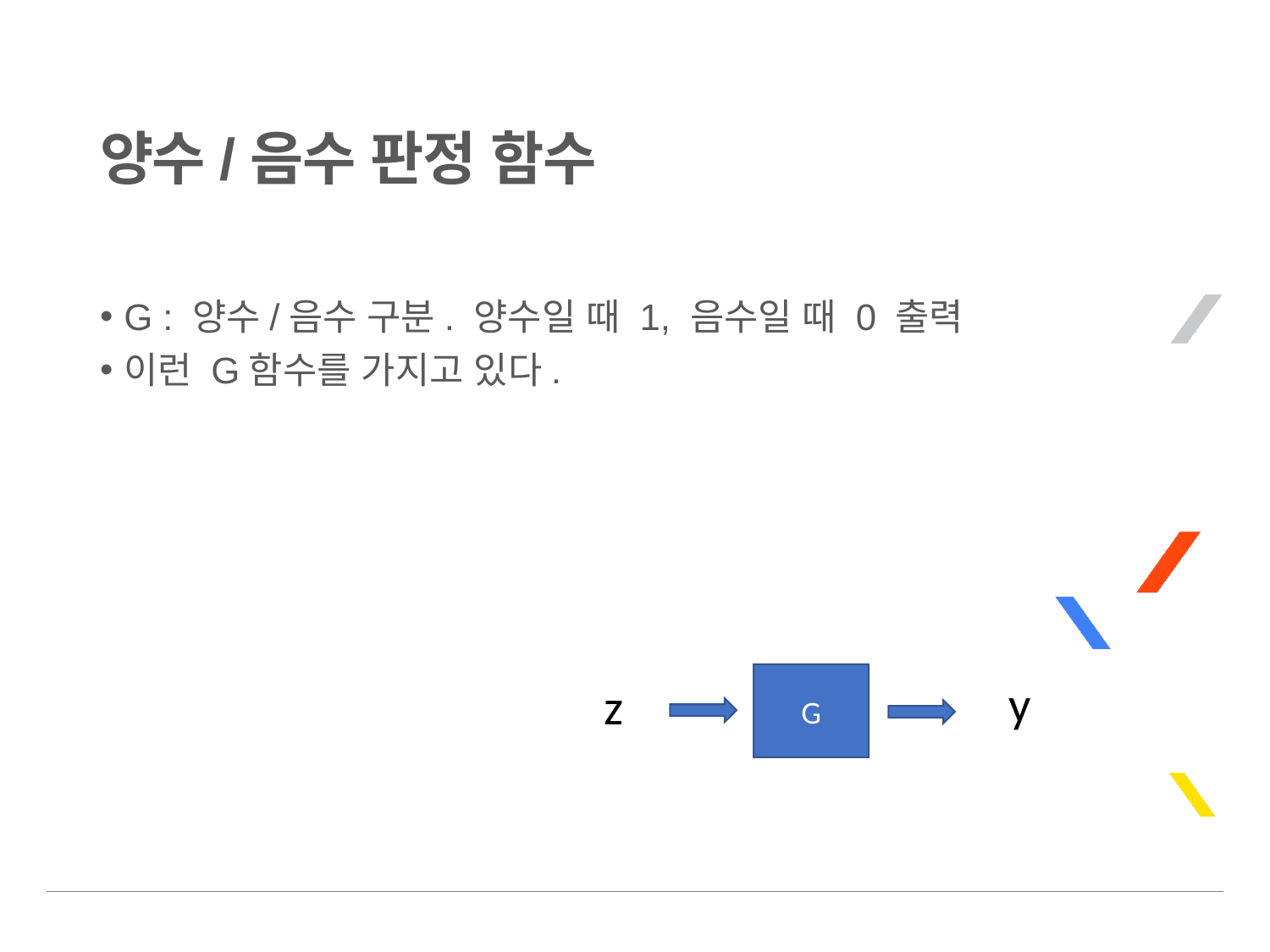

# 양수/음수 판정 함수
G : 양수/음수 구분. 양수일 때 1, 음수일 때 0 출력
이런 G함수를 가지고 있다.
y
z
G